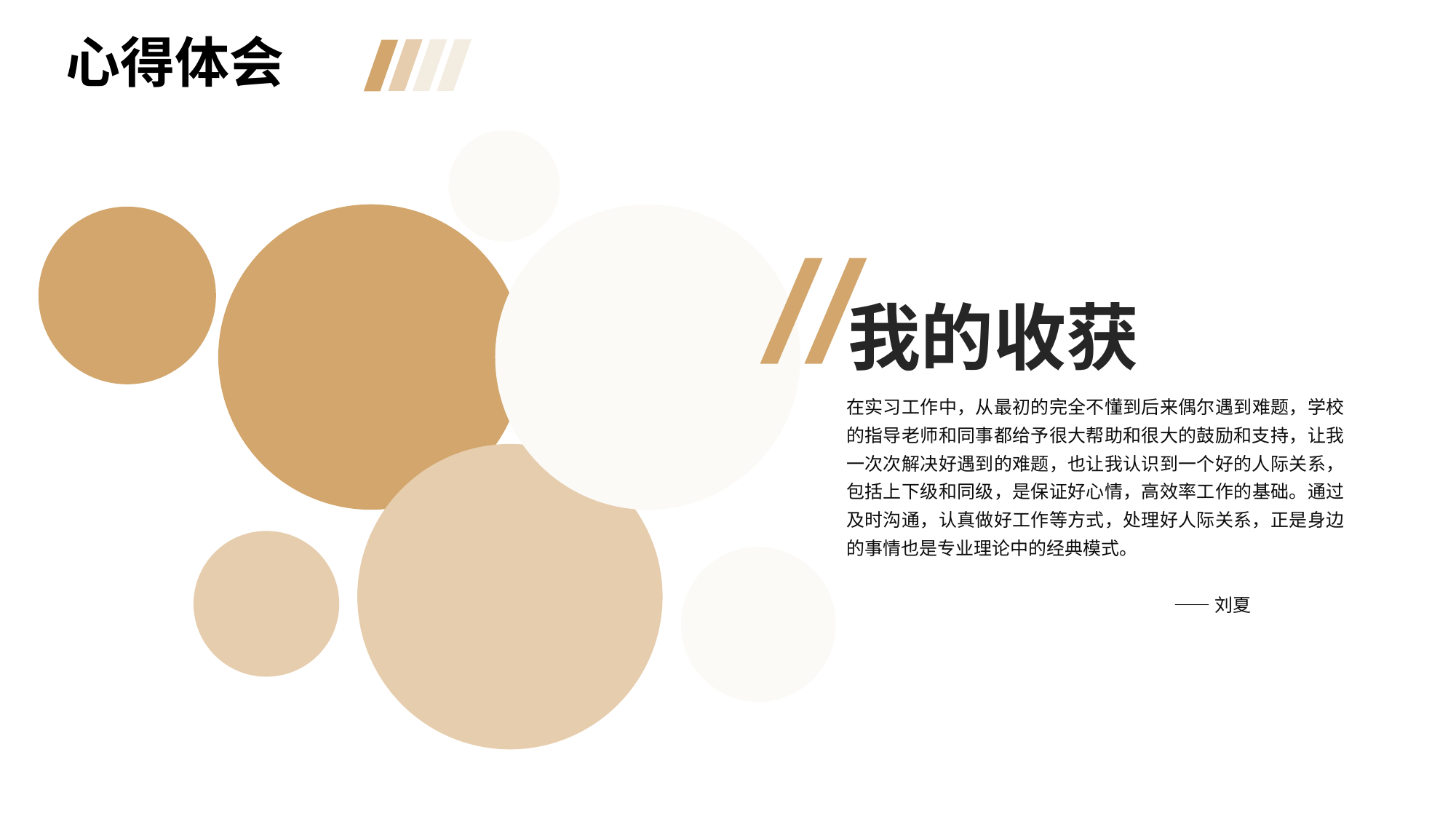

心得体会

我的收获
在实习工作中，从最初的完全不懂到后来偶尔遇到难题，学校的指导老师和同事都给予很大帮助和很大的鼓励和支持，让我一次次解决好遇到的难题，也让我认识到一个好的人际关系，包括上下级和同级，是保证好心情，高效率工作的基础。通过及时沟通，认真做好工作等方式，处理好人际关系，正是身边的事情也是专业理论中的经典模式。

			——刘夏